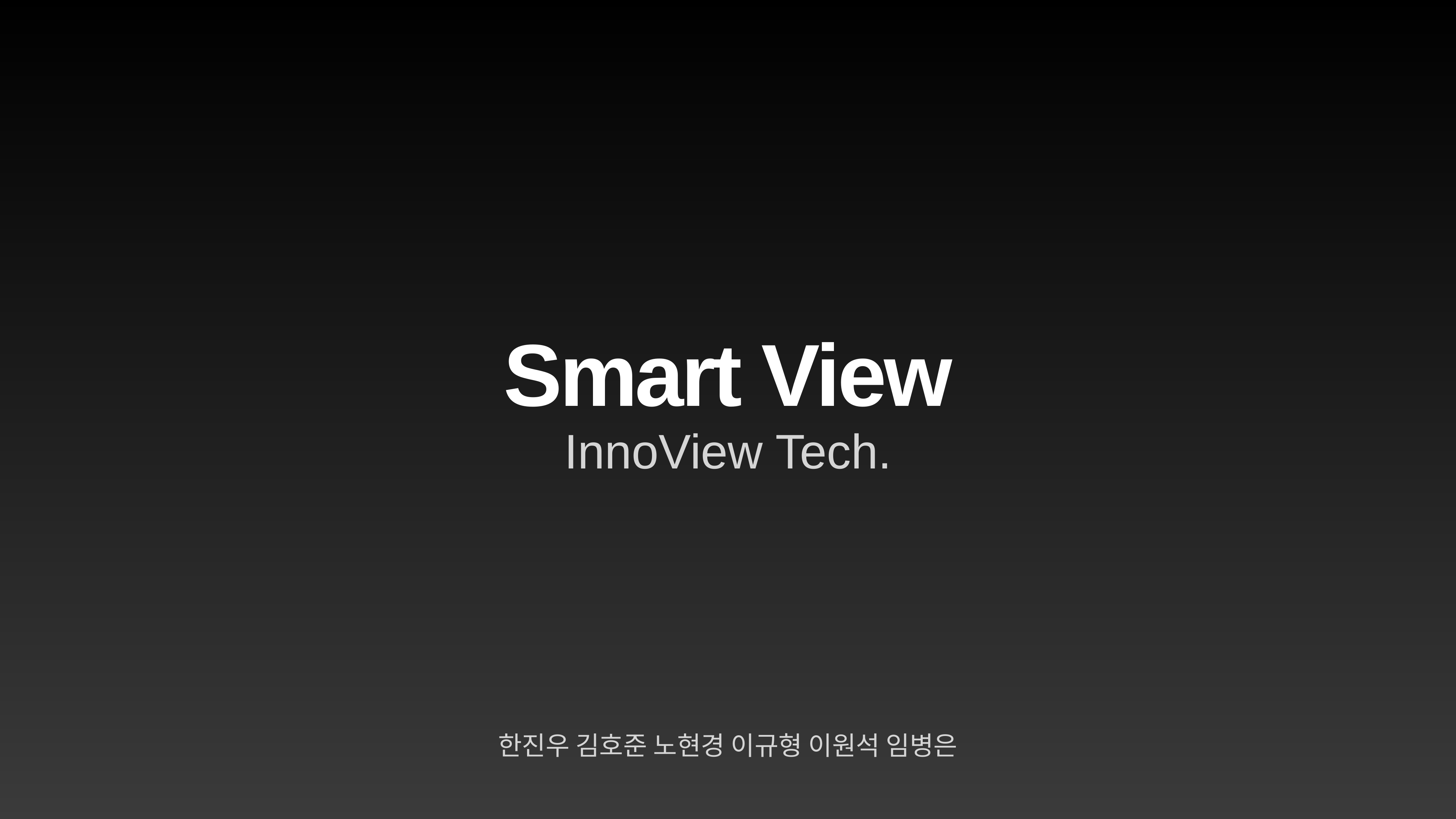

# Smart View
InnoView Tech.
한진우 김호준 노현경 이규형 이원석 임병은